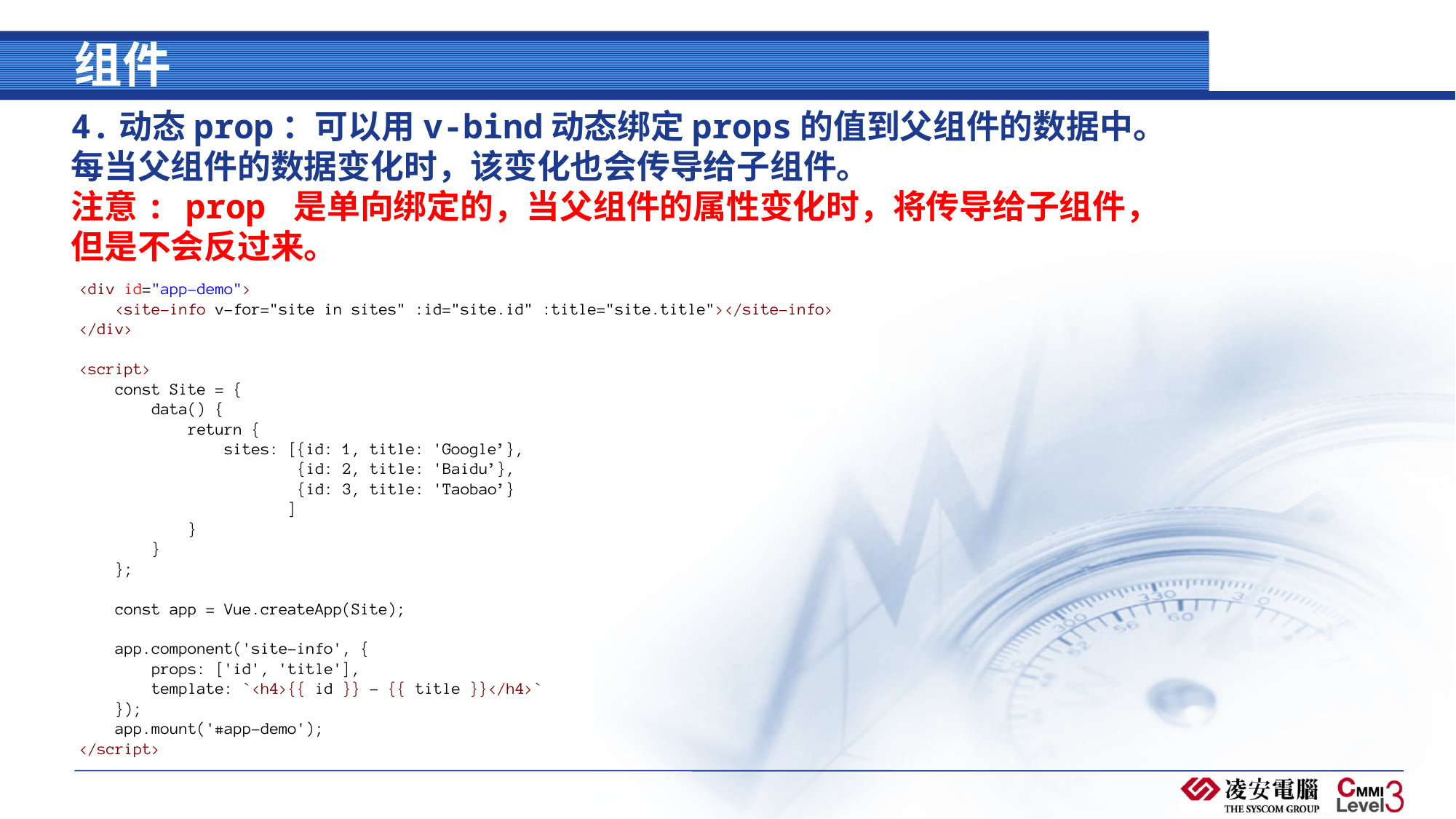

# 组件
4.动态prop：可以用v-bind动态绑定props的值到父组件的数据中。每当父组件的数据变化时，该变化也会传导给子组件。
注意: prop 是单向绑定的，当父组件的属性变化时，将传导给子组件，但是不会反过来。
<div id="app-demo">
    <site-info v-for="site in sites" :id="site.id" :title="site.title"></site-info>
</div>
<script>
    const Site = {
        data() {
            return {
                sites: [{id: 1, title: 'Google’},
                        {id: 2, title: 'Baidu’},
                        {id: 3, title: 'Taobao’}
                       ]
            }
        }
    };
    const app = Vue.createApp(Site);
    app.component('site-info', {
        props: ['id', 'title'],
        template: `<h4>{{ id }} - {{ title }}</h4>`
    });
    app.mount('#app-demo');
</script>